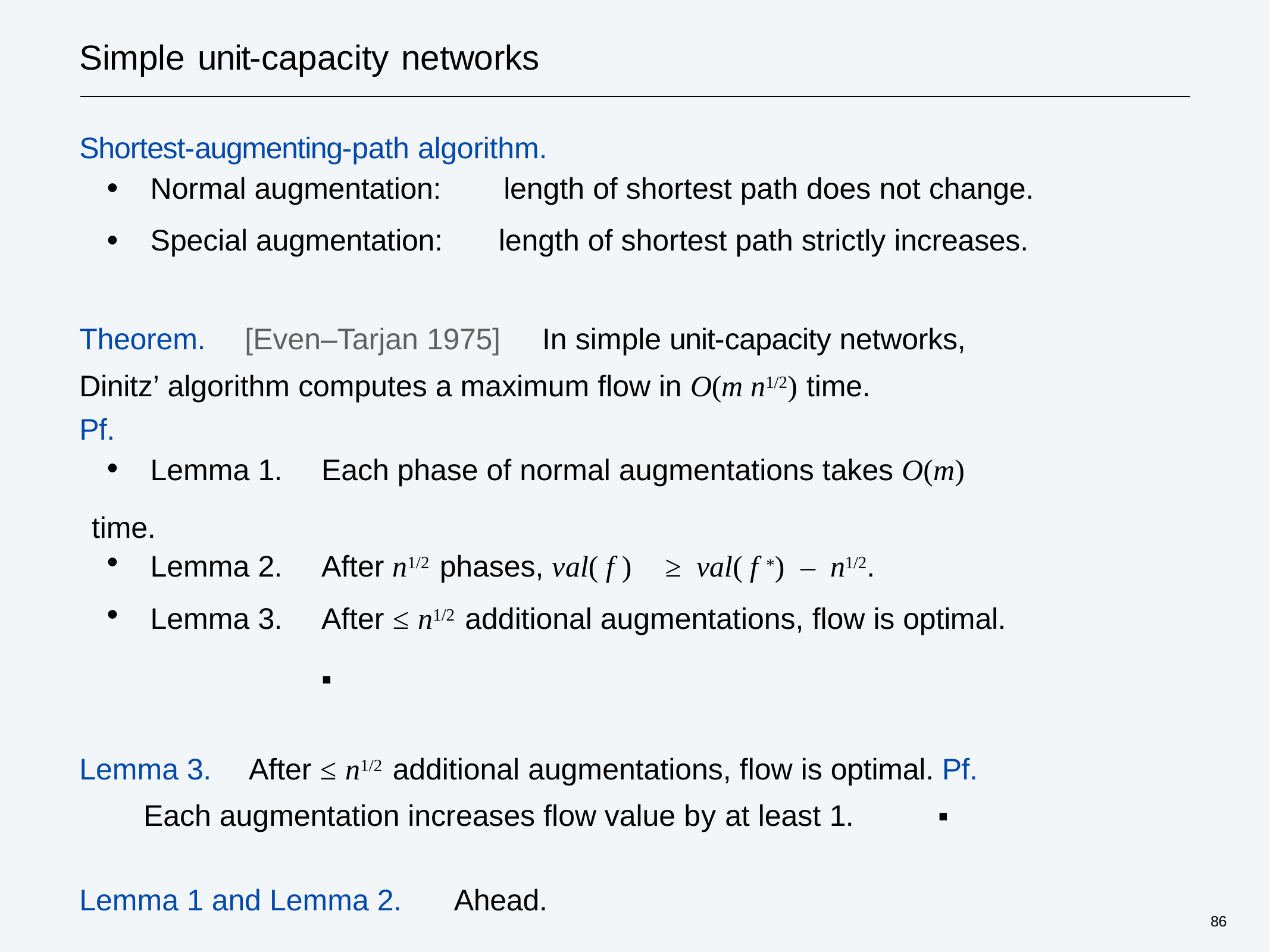

# Simple unit-capacity networks
Shortest-augmenting-path algorithm.
・Normal augmentation:	length of shortest path does not change.
・Special augmentation:	length of shortest path strictly increases.
Theorem.	[Even–Tarjan 1975]	In simple unit-capacity networks, Dinitz’ algorithm computes a maximum flow in O(m n1/2) time.
Pf.
・Lemma 1.	Each phase of normal augmentations takes O(m) time.
・Lemma 2.	After n1/2 phases, val( f )	≥	val( f *)	–	n1/2.
・Lemma 3.	After ≤ n1/2 additional augmentations, flow is optimal.	▪
Lemma 3.	After ≤ n1/2 additional augmentations, flow is optimal. Pf.	Each augmentation increases flow value by at least 1.	▪

Lemma 1 and Lemma 2.	Ahead.
86